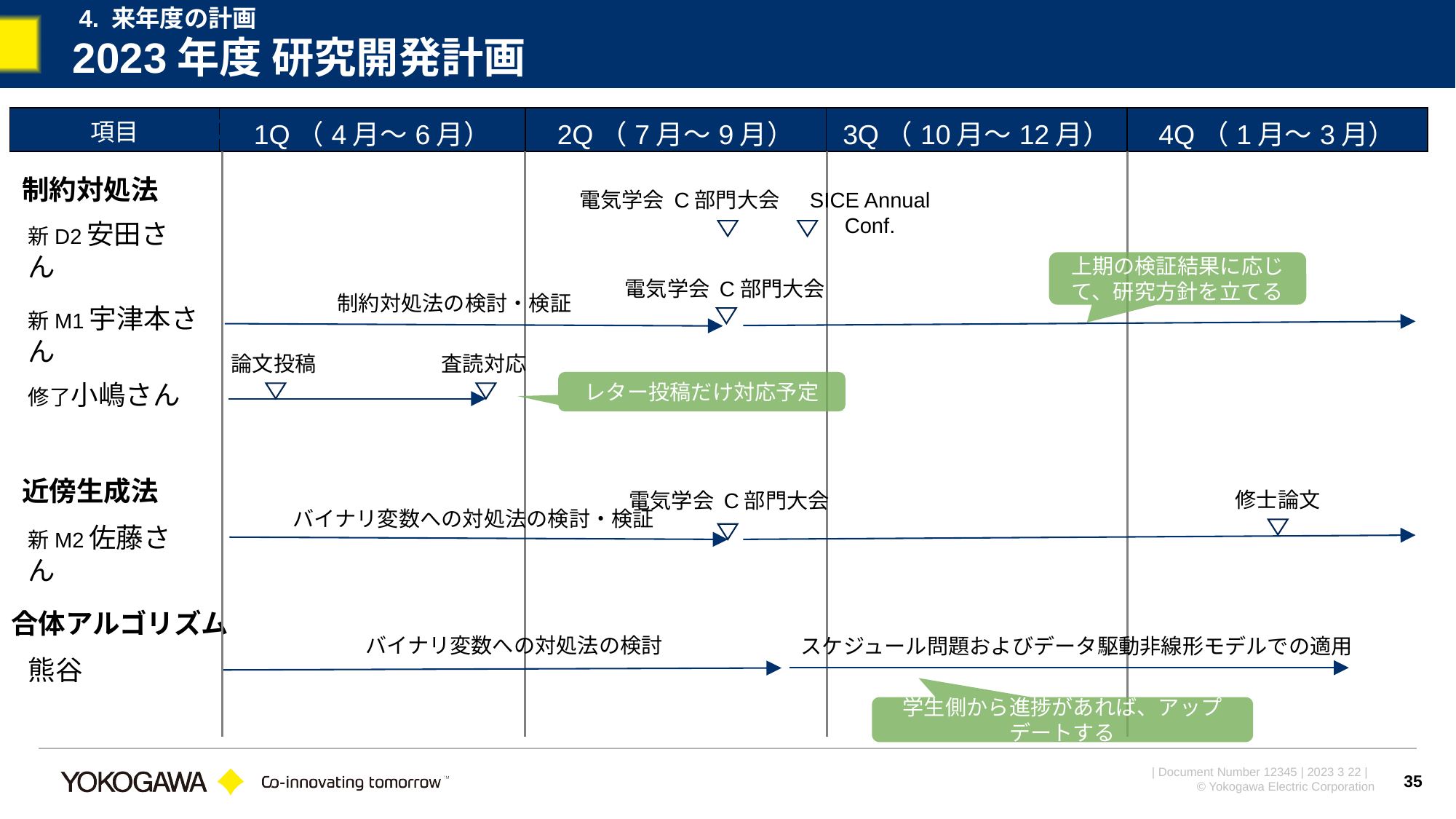

4. 来年度の計画
# 2023年度 研究開発計画
| 項目 | 1Q（4月～6月） | 2Q（7月～9月） | 3Q（10月～12月） | 4Q（1月～3月） |
| --- | --- | --- | --- | --- |
制約対処法
電気学会 C部門大会
SICE Annual Conf.
新D2安田さん

上期の検証結果に応じて、研究方針を立てる
電気学会 C部門大会
制約対処法の検討・検証
新M1宇津本さん

論文投稿
査読対応
レター投稿だけ対応予定
修了小嶋さん

近傍生成法
修士論文
電気学会 C部門大会
バイナリ変数への対処法の検討・検証
新M2佐藤さん

合体アルゴリズム
バイナリ変数への対処法の検討
スケジュール問題およびデータ駆動非線形モデルでの適用
熊谷
学生側から進捗があれば、アップデートする
35